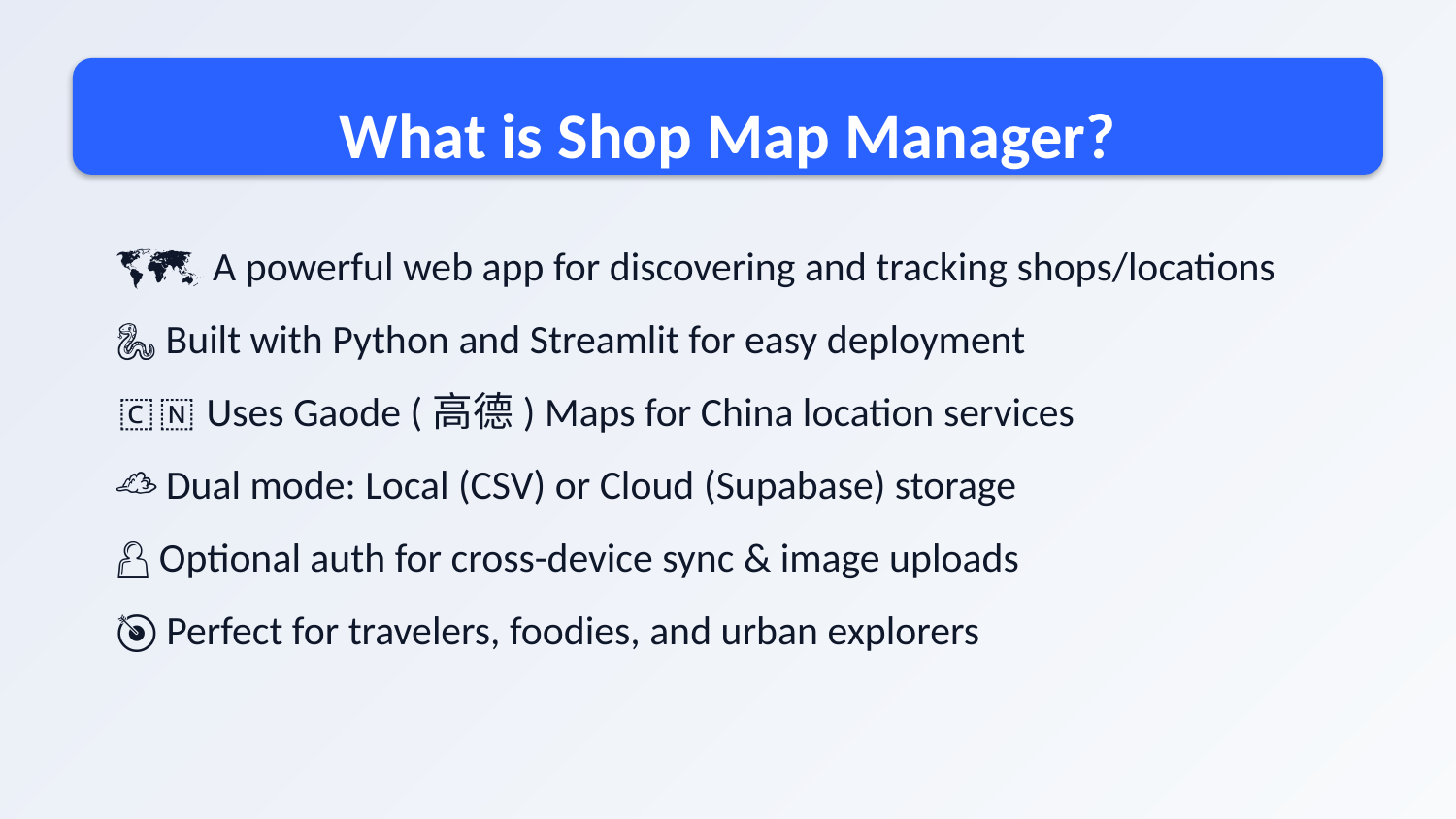

What is Shop Map Manager?
🗺️ A powerful web app for discovering and tracking shops/locations
🐍 Built with Python and Streamlit for easy deployment
🇨🇳 Uses Gaode (高德) Maps for China location services
☁️ Dual mode: Local (CSV) or Cloud (Supabase) storage
👤 Optional auth for cross-device sync & image uploads
🎯 Perfect for travelers, foodies, and urban explorers